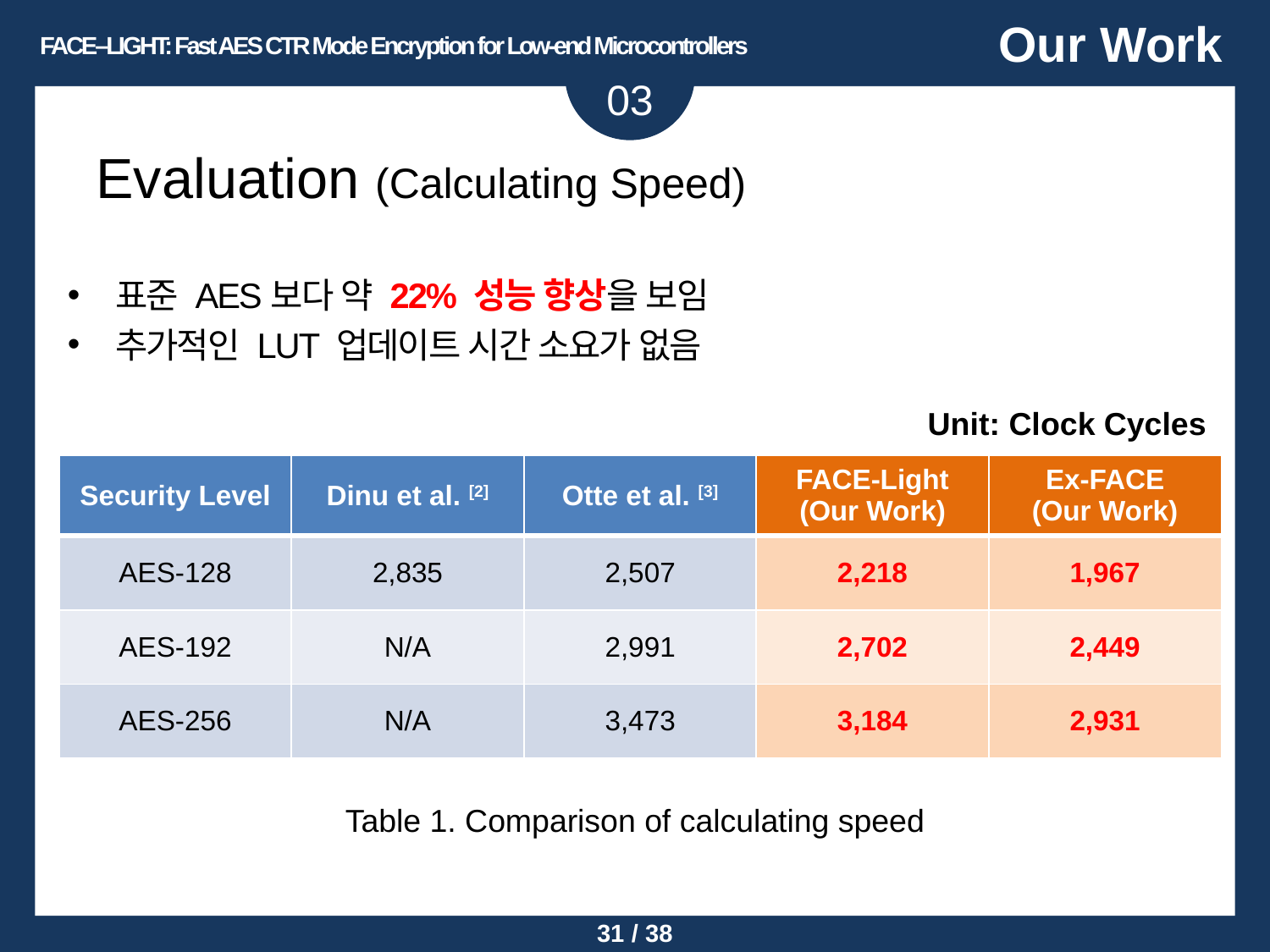

Our Work

FACE–LIGHT: Fast AES CTR Mode Encryption for Low-end Microcontrollers
03
# Evaluation (Calculating Speed)
표준 AES보다 약 22% 성능 향상을 보임
추가적인 LUT 업데이트 시간 소요가 없음
Unit: Clock Cycles
| Security Level | Dinu et al. [2] | Otte et al. [3] | FACE-Light (Our Work) | Ex-FACE (Our Work) |
| --- | --- | --- | --- | --- |
| AES-128 | 2,835 | 2,507 | 2,218 | 1,967 |
| AES-192 | N/A | 2,991 | 2,702 | 2,449 |
| AES-256 | N/A | 3,473 | 3,184 | 2,931 |
Table 1. Comparison of calculating speed